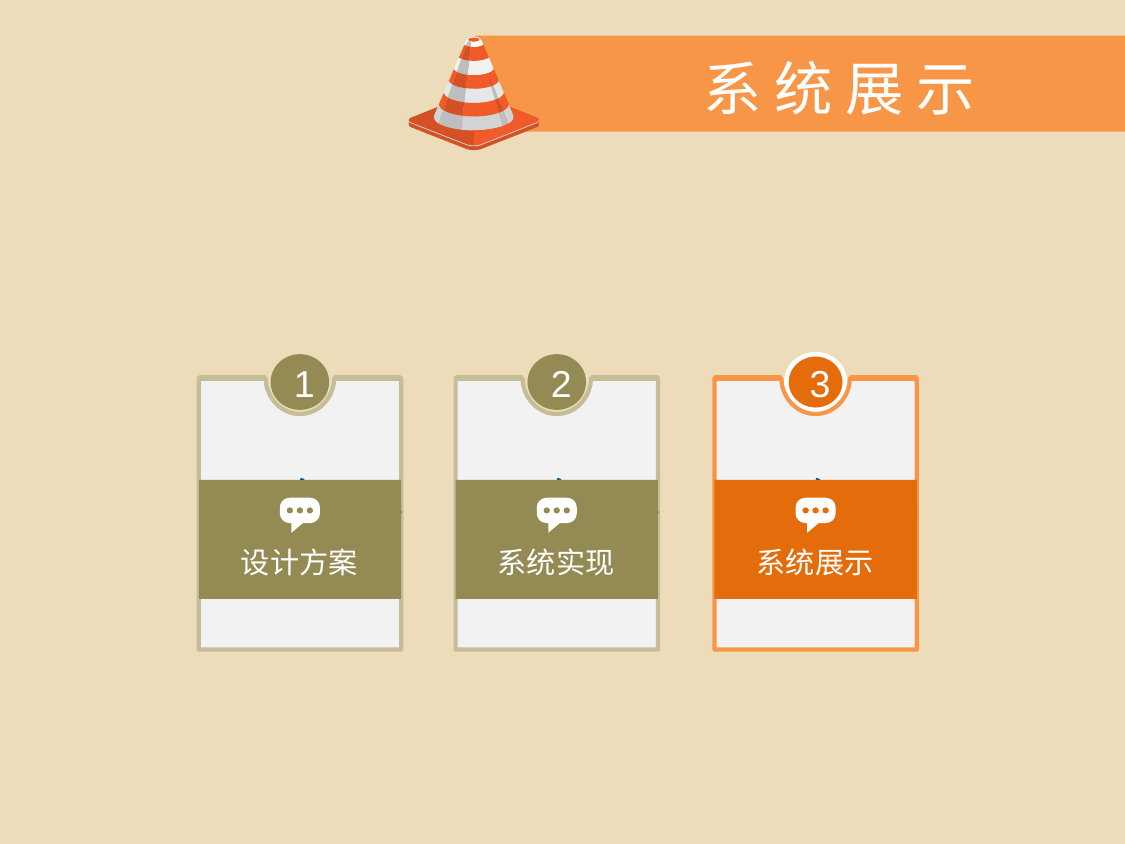

系 统 展 示
1

设计方案
2

系统实现
3

系统展示